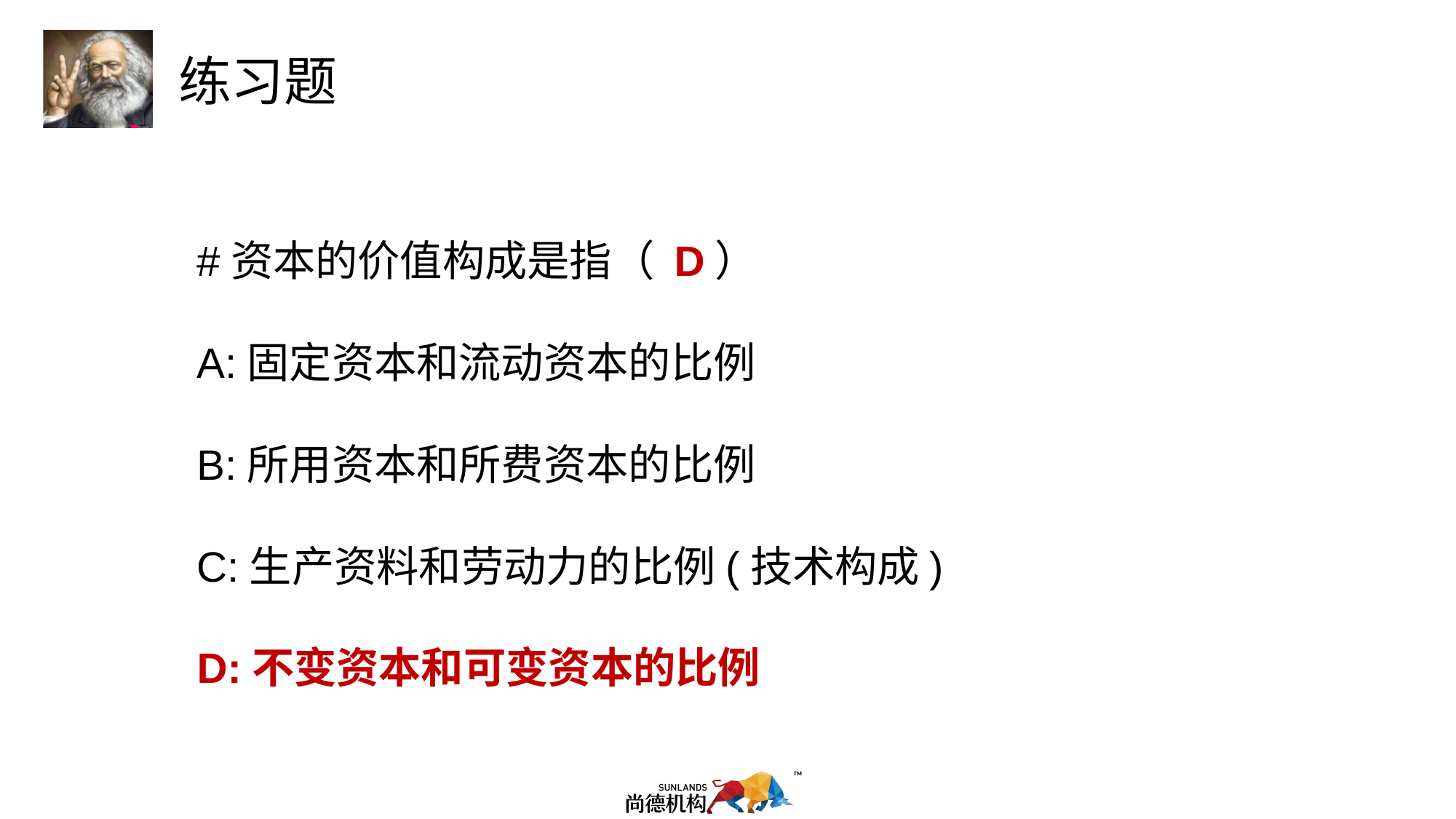

#资本的价值构成是指（ D）
A:固定资本和流动资本的比例
B:所用资本和所费资本的比例
C:生产资料和劳动力的比例(技术构成)
D:不变资本和可变资本的比例